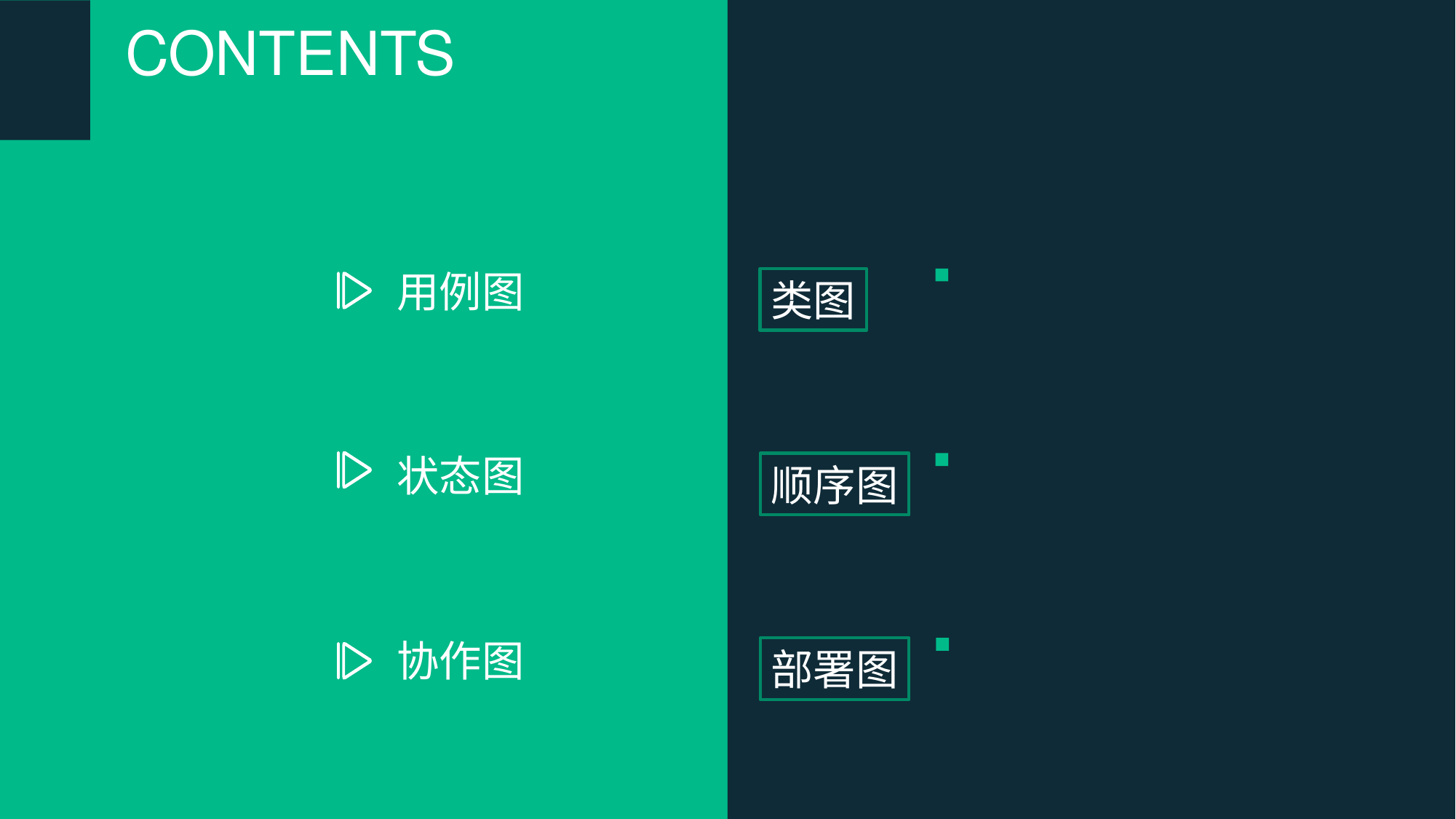

CONTENTS
用例图
类图

状态图

顺序图

协作图
部署图